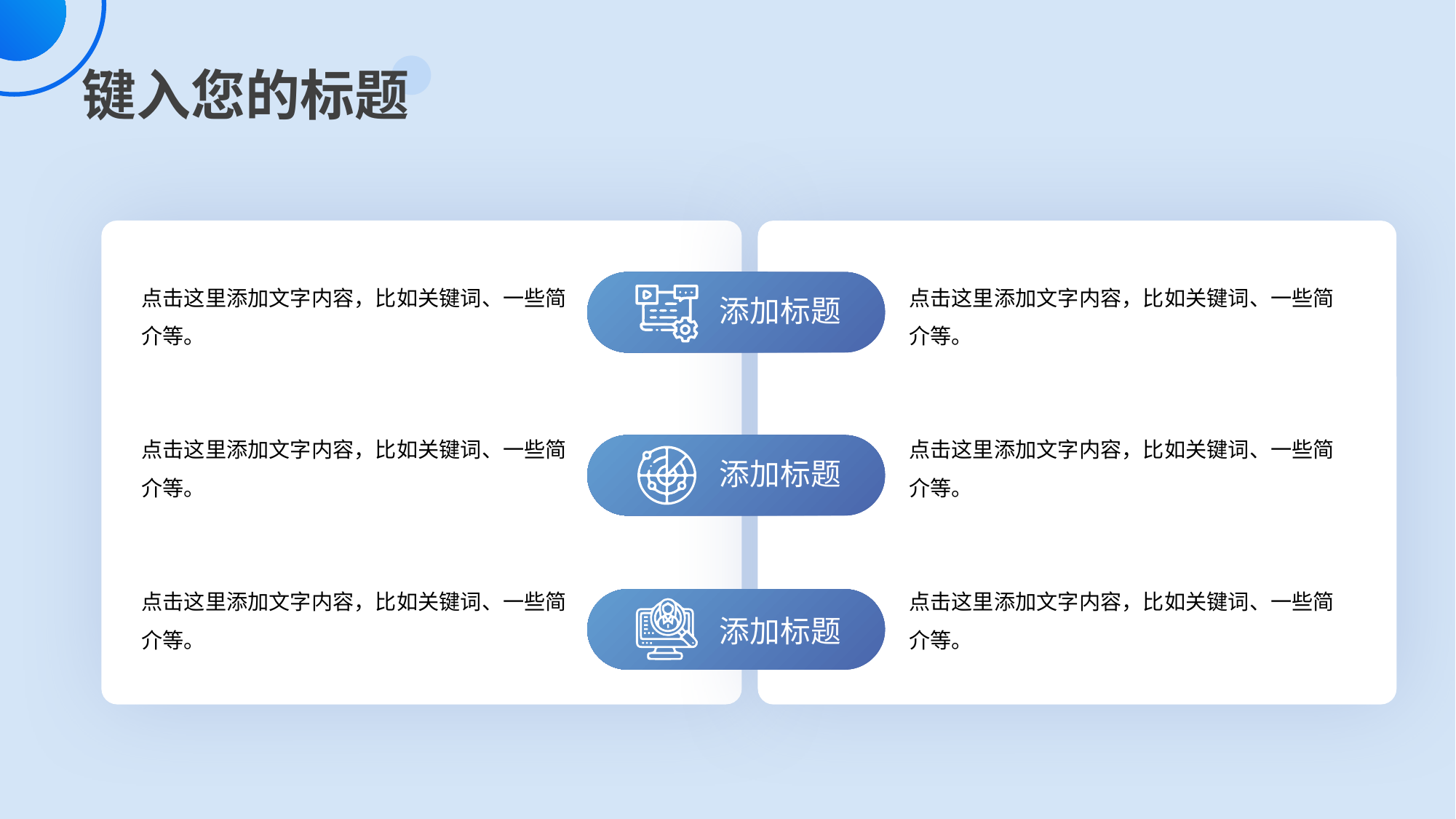

点击这里添加文字内容，比如关键词、一些简介等。
点击这里添加文字内容，比如关键词、一些简介等。

添加标题

添加标题

添加标题
点击这里添加文字内容，比如关键词、一些简介等。
点击这里添加文字内容，比如关键词、一些简介等。
点击这里添加文字内容，比如关键词、一些简介等。
点击这里添加文字内容，比如关键词、一些简介等。